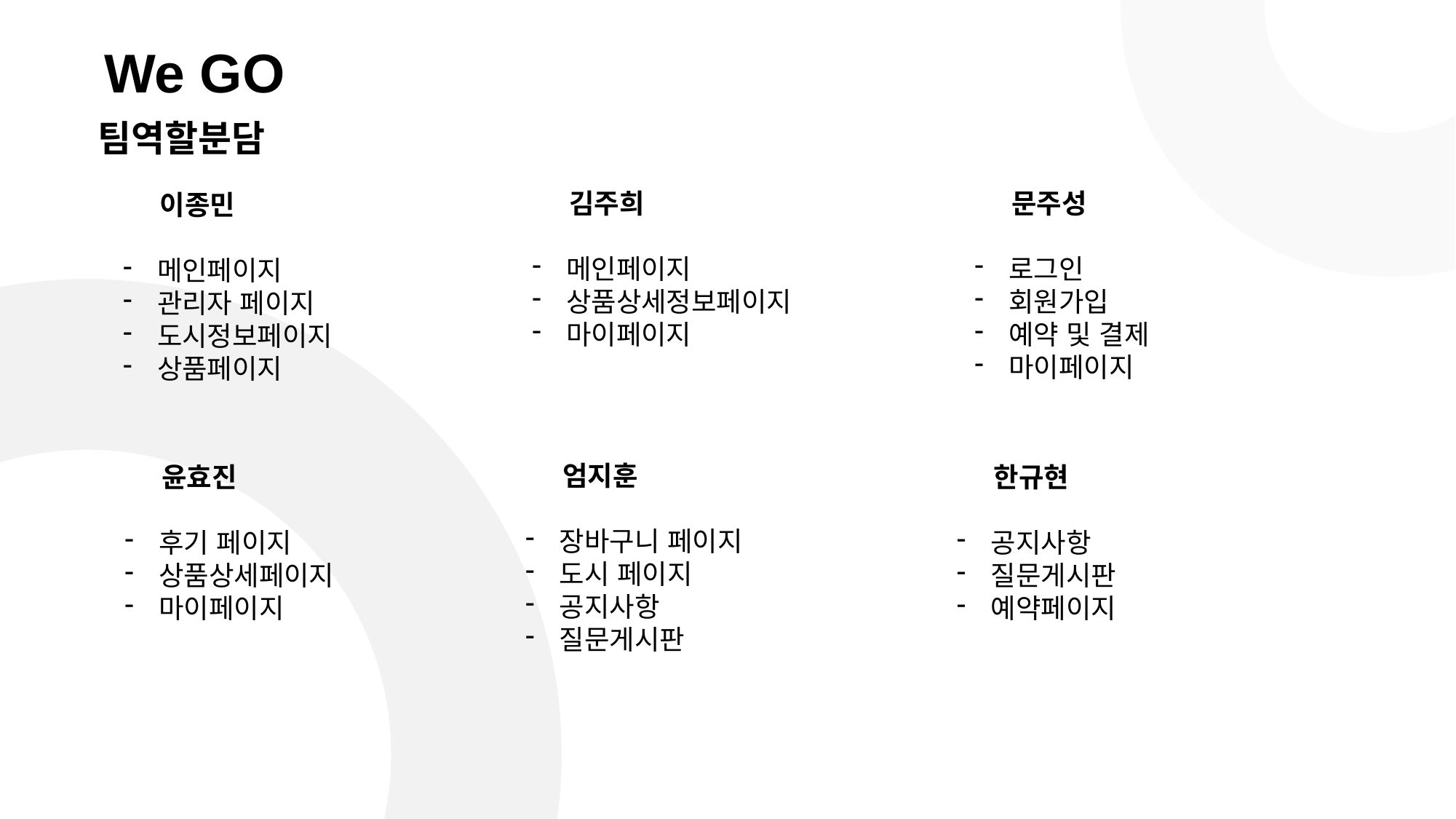

We GO
팀역할분담

    김주희

메인페이지
상품상세정보페이지
마이페이지
    문주성

로그인
회원가입
예약 및 결제
마이페이지
    이종민

메인페이지
관리자 페이지
도시정보페이지
상품페이지

    엄지훈

장바구니 페이지
도시 페이지
공지사항
질문게시판
    윤효진

후기 페이지
상품상세페이지
마이페이지
    한규현

공지사항
질문게시판
예약페이지